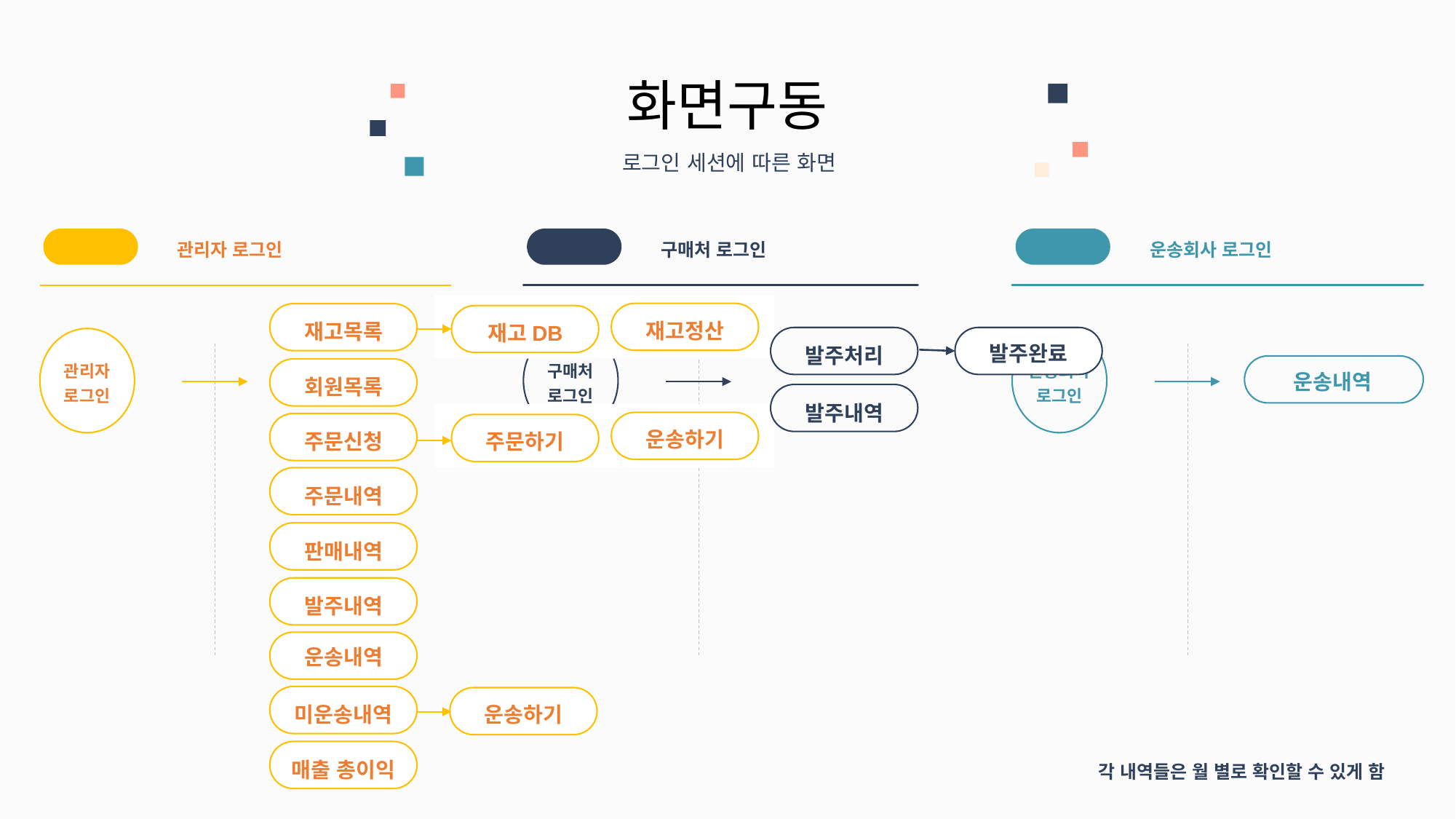

화면구동

로그인 세션에 따른 화면

관리자
관리자 로그인

구매처
구매처 로그인

운송회사
운송회사 로그인

재고DB

재고정산
재고목록

발주완료

발주처리
관리자
로그인
구매처
로그인
운송회사
로그인

운송내역

회원목록

발주내역

운송하기
주문하기

주문신청

주문내역

판매내역

발주내역

운송내역

미운송내역
운송하기

매출 총이익
각 내역들은 월 별로 확인할 수 있게 함